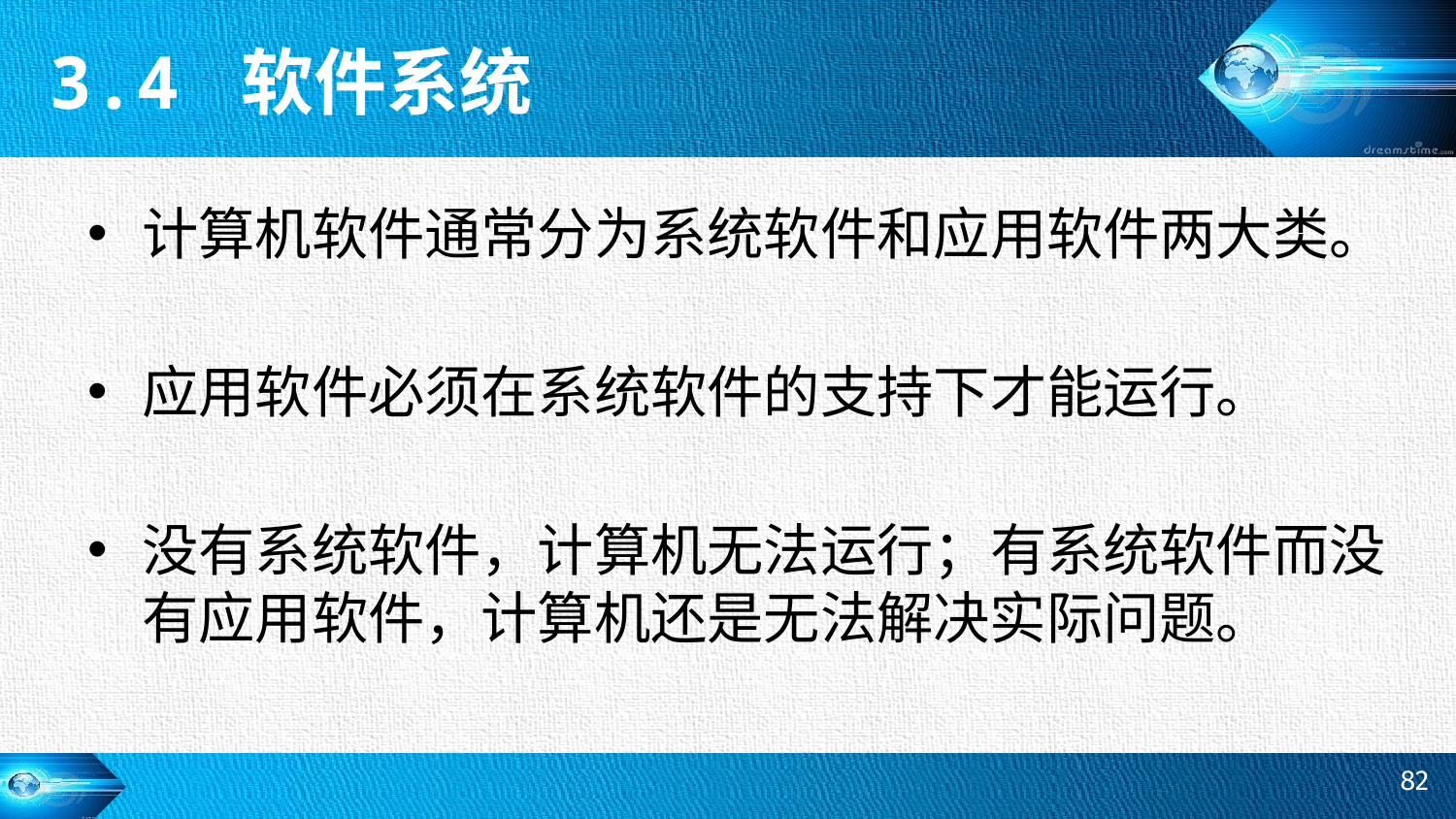

3.4 软件系统
计算机软件通常分为系统软件和应用软件两大类。

应用软件必须在系统软件的支持下才能运行。

没有系统软件，计算机无法运行；有系统软件而没有应用软件，计算机还是无法解决实际问题。
82